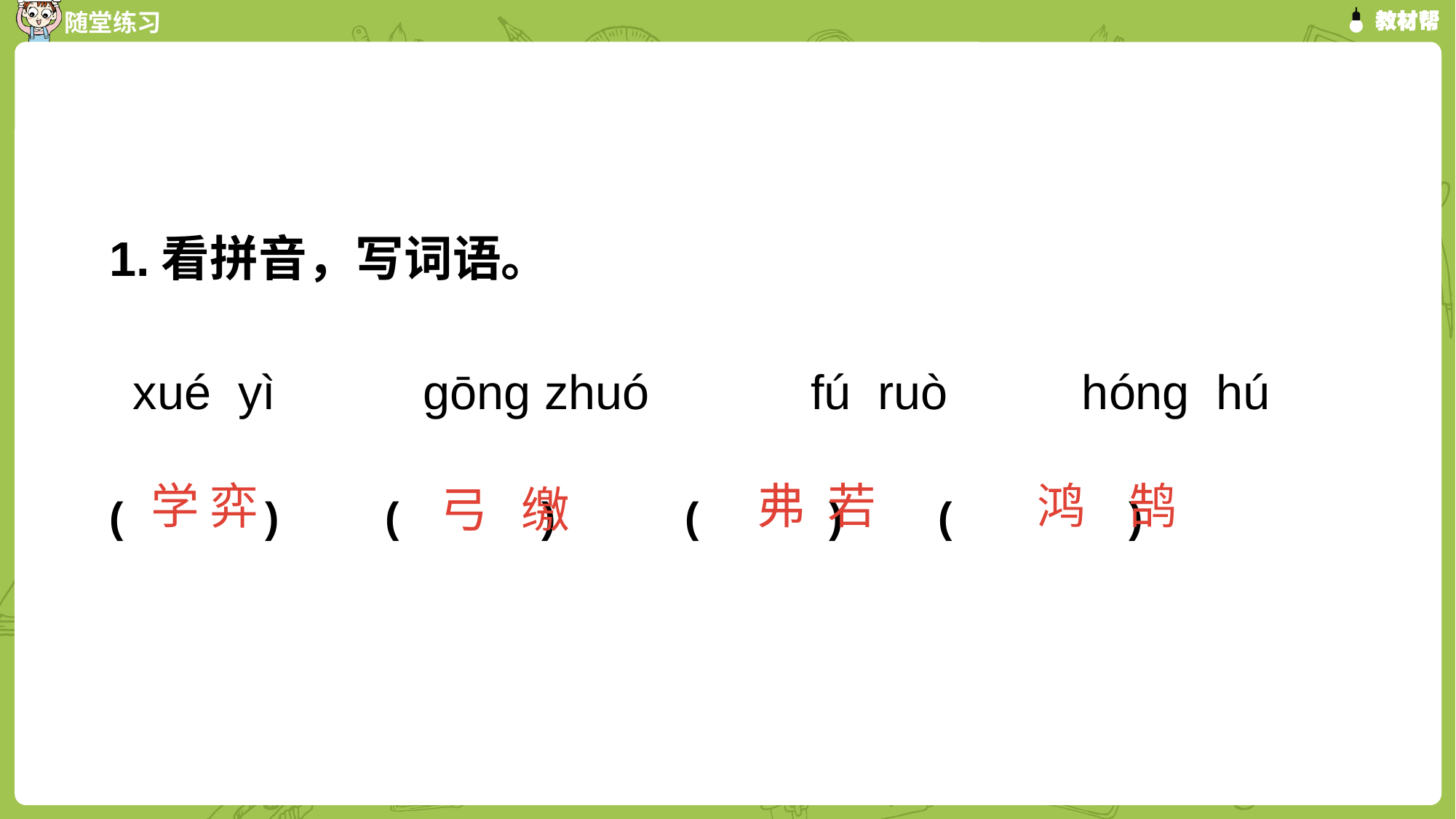

1.看拼音，写词语。
  xué  yì           ɡōnɡ zhuó            fú  ruò          hóng  hú
(            )         (            )           (           )        (               )
  学 弈
弗  若
鸿    鹄
  弓   缴